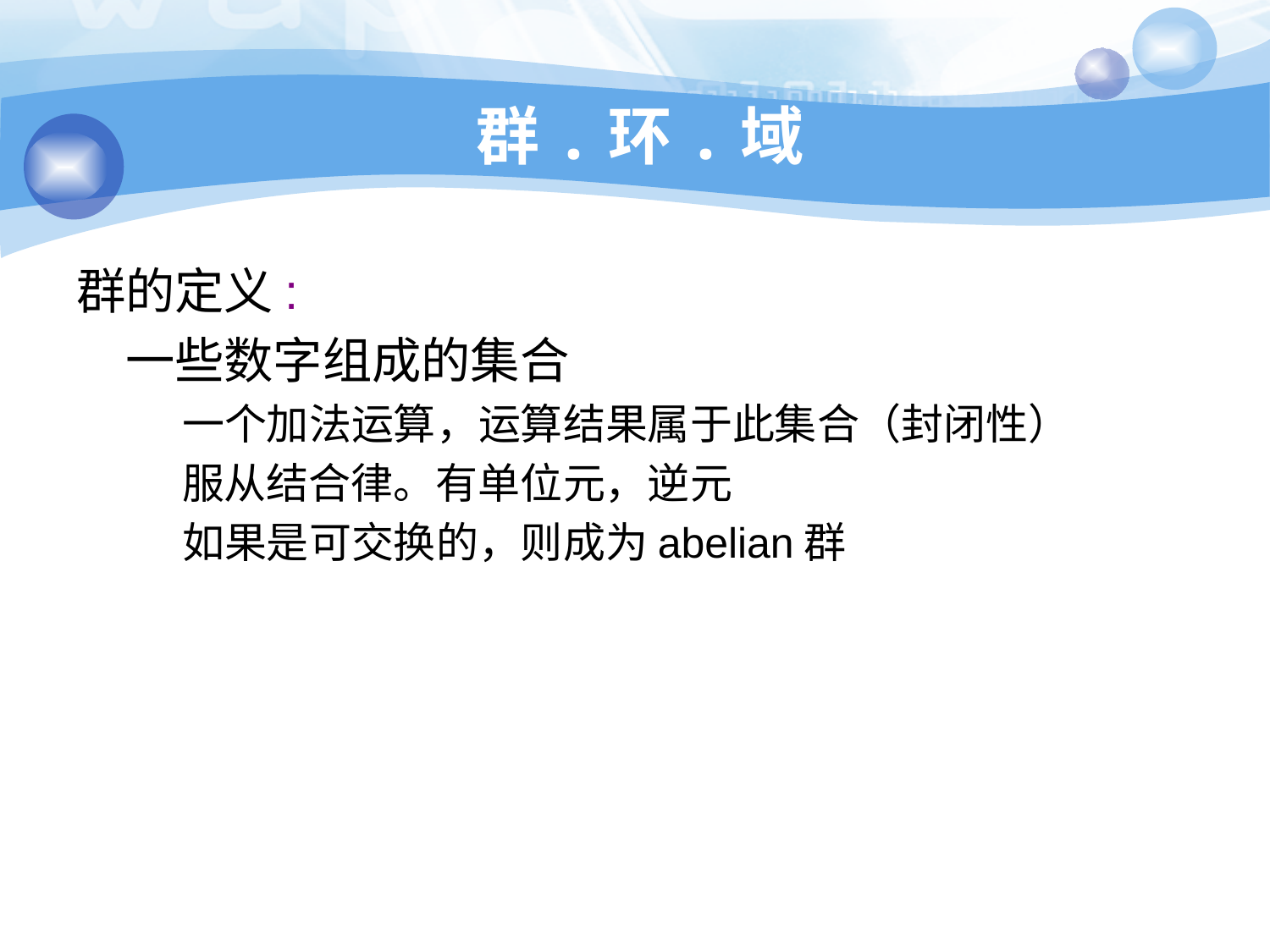

# 群.环.域
群的定义:
一些数字组成的集合
一个加法运算，运算结果属于此集合（封闭性）
服从结合律。有单位元，逆元
如果是可交换的，则成为abelian群